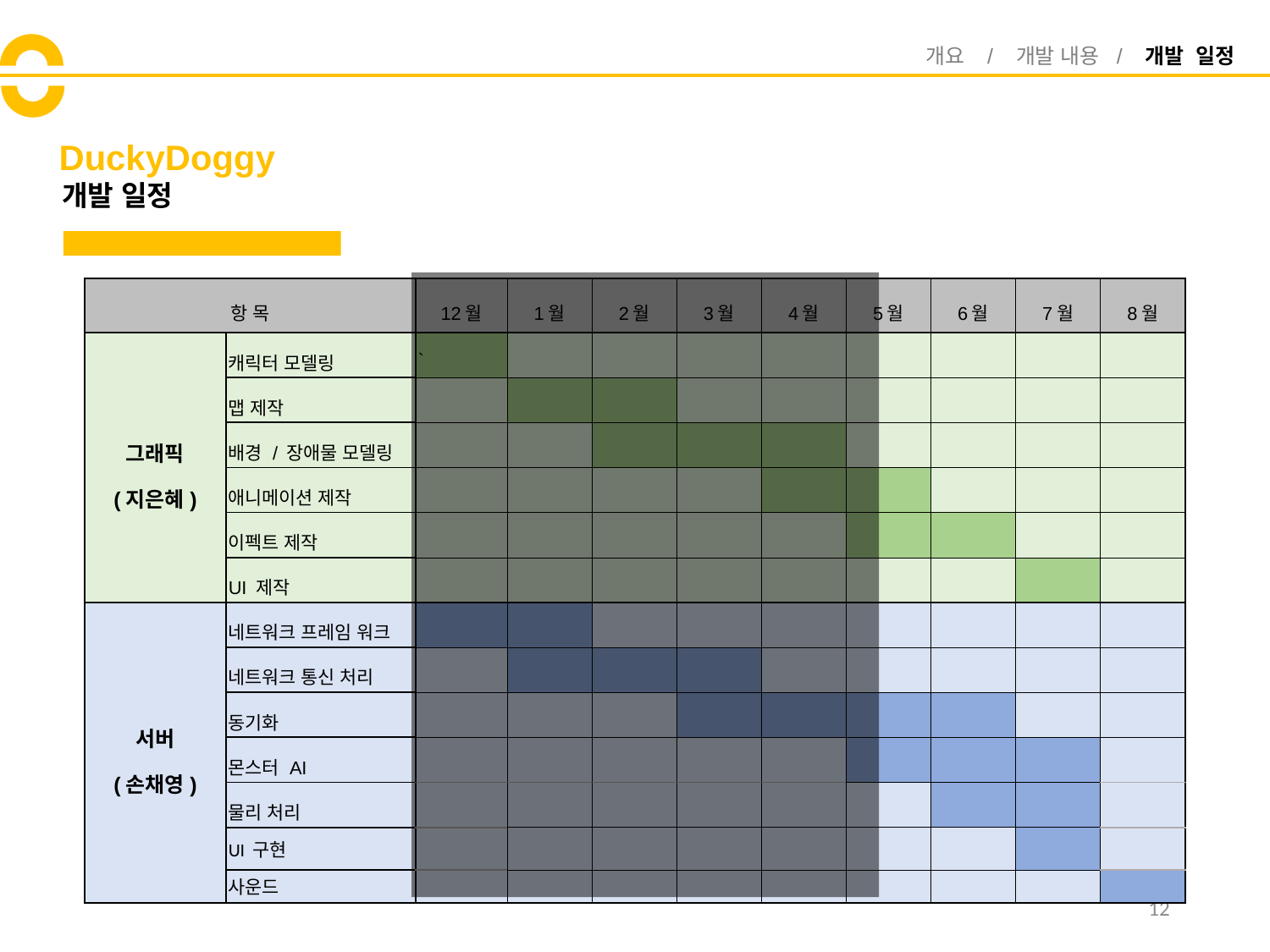

개요   /   개발 내용  /   개발  일정

# DuckyDoggy
개발 일정

| 항 목 |  | 12월 | 1월 | 2월 | 3월 | 4월 | 5월 | 6월 | 7월 | 8월 |
| --- | --- | --- | --- | --- | --- | --- | --- | --- | --- | --- |
| 그래픽 (지은혜) | 캐릭터 모델링 | ` |  |  |  |  |  |  |  |  |
|  | 맵 제작 |  |  |  |  |  |  |  |  |  |
|  | 배경 / 장애물 모델링 |  |  |  |  |  |  |  |  |  |
|  | 애니메이션 제작 |  |  |  |  |  |  |  |  |  |
|  | 이펙트 제작 |  |  |  |  |  |  |  |  |  |
|  | UI 제작 |  |  |  |  |  |  |  |  |  |
| 서버 (손채영) | 네트워크 프레임 워크 |  |  |  |  |  |  |  |  |  |
|  | 네트워크 통신 처리 |  |  |  |  |  |  |  |  |  |
|  | 동기화 |  |  |  |  |  |  |  |  |  |
|  | 몬스터 AI |  |  |  |  |  |  |  |  |  |
|  | 물리 처리 |  |  |  |  |  |  |  |  |  |
|  | UI 구현 |  |  |  |  |  |  |  |  |  |
|  | 사운드 |  |  |  |  |  |  |  |  |  |
12